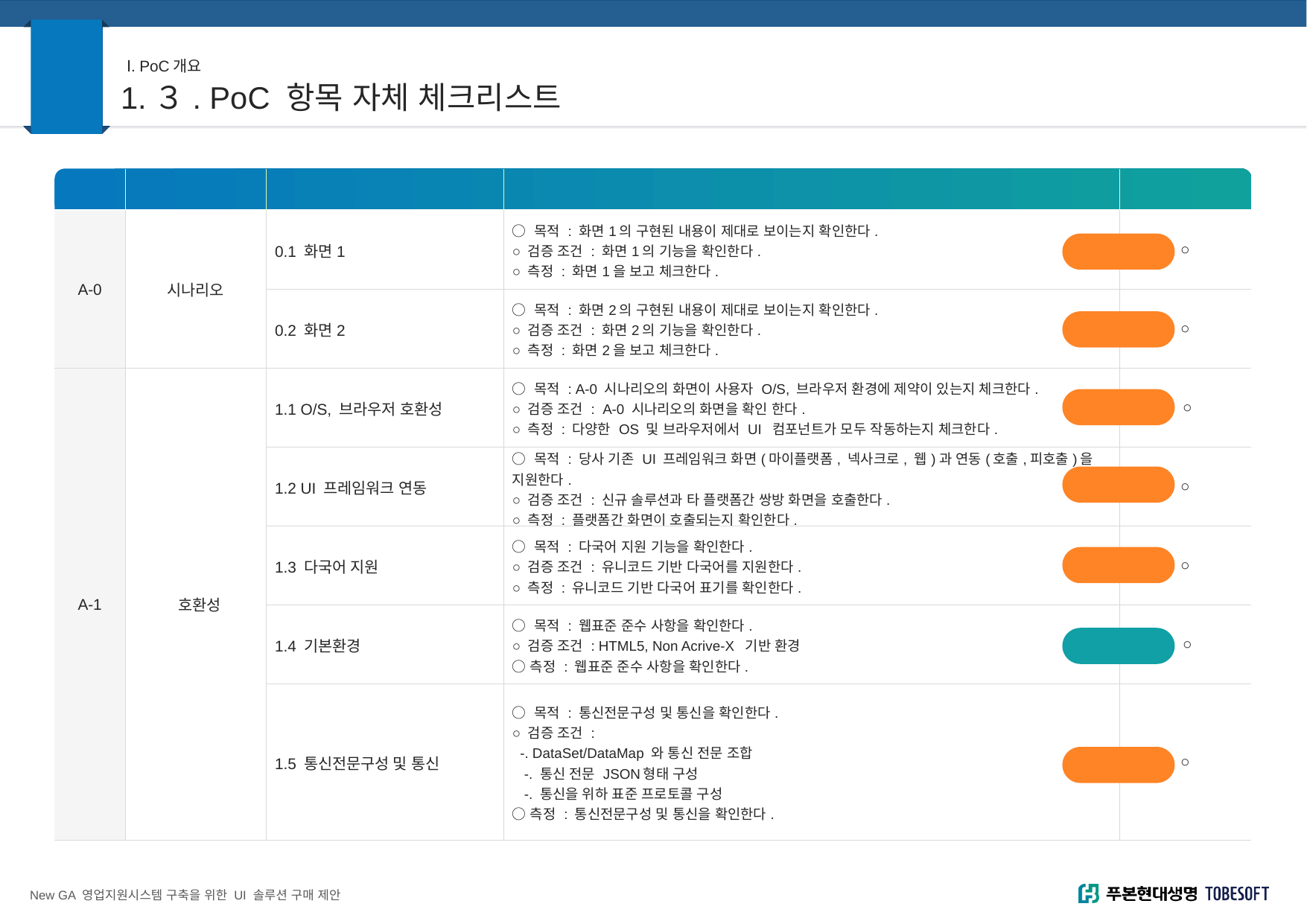

#. 별첨
Ⅰ
Ⅰ. PoC개요
1.３. PoC 항목 자체 체크리스트
| 번호 | 분류 | 평가항목 | 시나리오 | 지원여부 (O/X/△) |
| --- | --- | --- | --- | --- |
| A-0 | 시나리오 | 0.1 화면1 | ○ 목적 : 화면1의 구현된 내용이 제대로 보이는지 확인한다. ○ 검증 조건 : 화면1의 기능을 확인한다. ○ 측정 : 화면1을 보고 체크한다. | ○ |
|  |  | 0.2 화면2 | ○ 목적 : 화면2의 구현된 내용이 제대로 보이는지 확인한다. ○ 검증 조건 : 화면2의 기능을 확인한다. ○ 측정 : 화면2을 보고 체크한다. | ○ |
| A-1 | 호환성 | 1.1 O/S, 브라우저 호환성 | ○ 목적 : A-0 시나리오의 화면이 사용자 O/S, 브라우저 환경에 제약이 있는지 체크한다. ○ 검증 조건 : A-0 시나리오의 화면을 확인 한다. ○ 측정 : 다양한 OS 및 브라우저에서 UI 컴포넌트가 모두 작동하는지 체크한다. | ○ |
|  |  | 1.2 UI 프레임워크 연동 | ○ 목적 : 당사 기존 UI 프레임워크 화면(마이플랫폼, 넥사크로, 웹)과 연동(호출,피호출)을 지원한다. ○ 검증 조건 : 신규 솔루션과 타 플랫폼간 쌍방 화면을 호출한다. ○ 측정 : 플랫폼간 화면이 호출되는지 확인한다. | ○ |
|  |  | 1.3 다국어 지원 | ○ 목적 : 다국어 지원 기능을 확인한다. ○ 검증 조건 : 유니코드 기반 다국어를 지원한다. ○ 측정 : 유니코드 기반 다국어 표기를 확인한다. | ○ |
|  |  | 1.4 기본환경 | ○ 목적 : 웹표준 준수 사항을 확인한다. ○ 검증 조건 : HTML5, Non Acrive-X 기반 환경 ○ 측정 : 웹표준 준수 사항을 확인한다. | ○ |
|  |  | 1.5 통신전문구성 및 통신 | ○ 목적 : 통신전문구성 및 통신을 확인한다. ○ 검증 조건 : -. DataSet/DataMap 와 통신 전문 조합 -. 통신 전문 JSON형태 구성 -. 통신을 위하 표준 프로토콜 구성 ○ 측정 : 통신전문구성 및 통신을 확인한다. | ○ |

시연

시연

시연

시연

시연

문서

시연